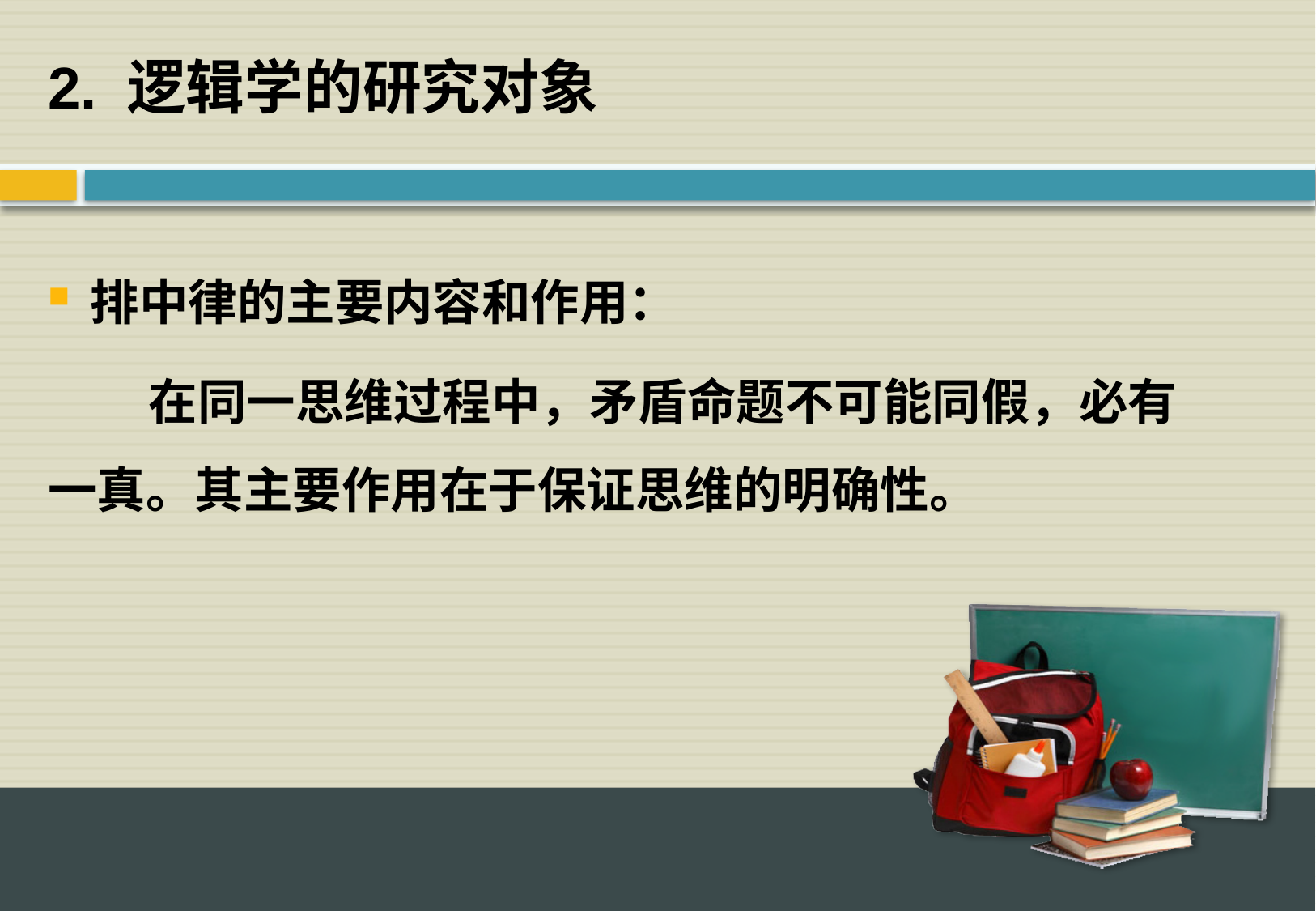

2. 逻辑学的研究对象
排中律的主要内容和作用：
        在同一思维过程中，矛盾命题不可能同假，必有一真。其主要作用在于保证思维的明确性。